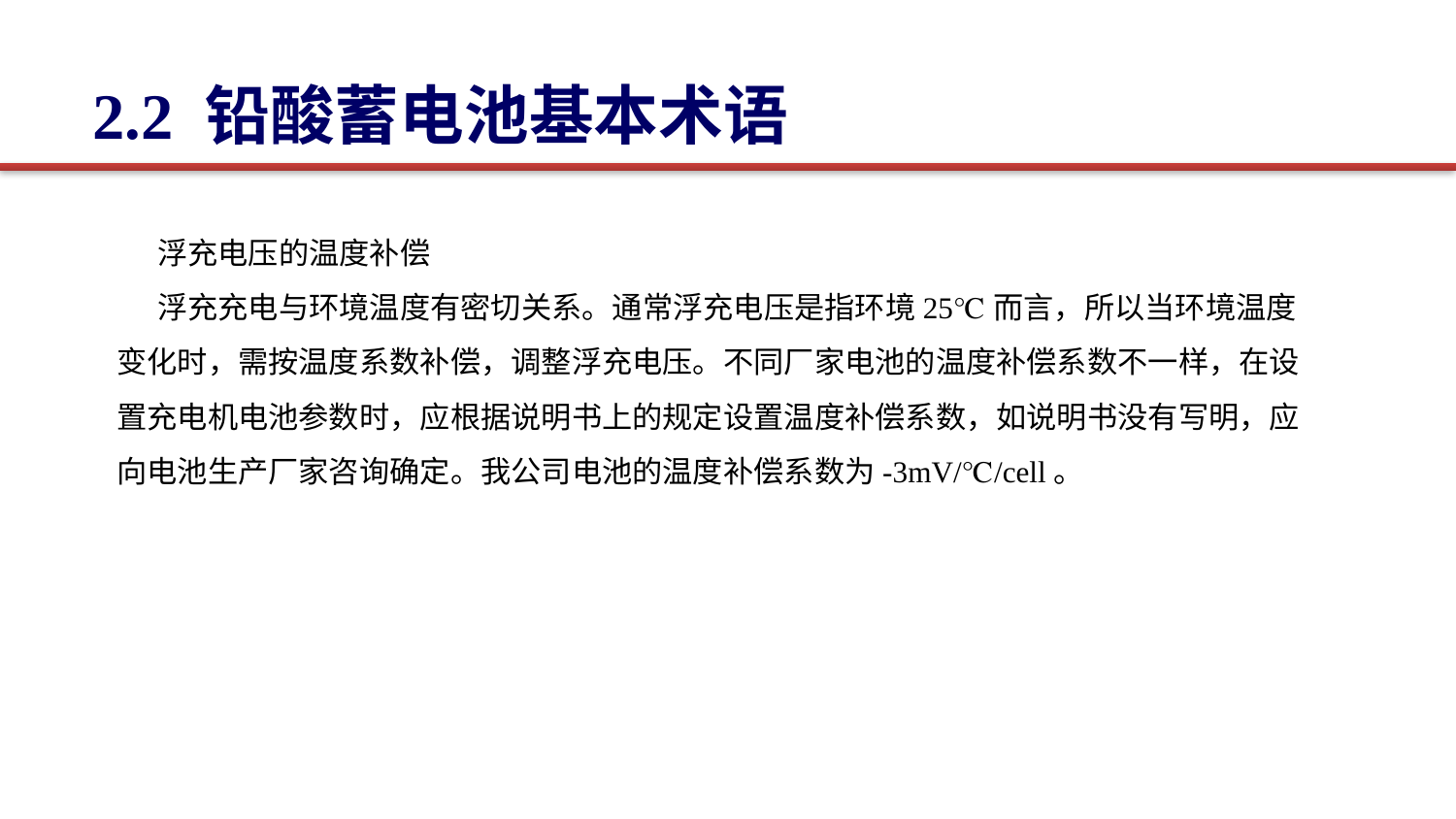

2.2 铅酸蓄电池基本术语

浮充电压的温度补偿
浮充充电与环境温度有密切关系。通常浮充电压是指环境25℃而言，所以当环境温度变化时，需按温度系数补偿，调整浮充电压。不同厂家电池的温度补偿系数不一样，在设置充电机电池参数时，应根据说明书上的规定设置温度补偿系数，如说明书没有写明，应向电池生产厂家咨询确定。我公司电池的温度补偿系数为-3mV/℃/cell。